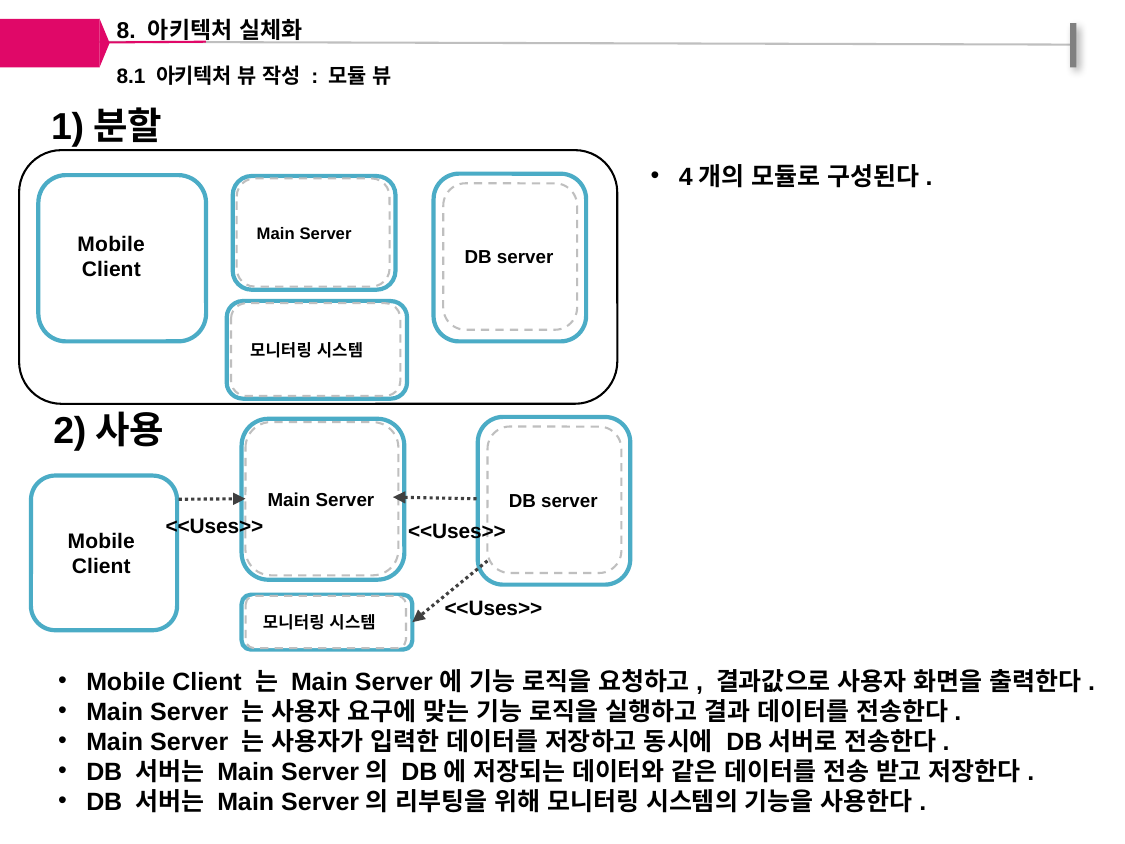

8. 아키텍처 실체화
8.1 아키텍처 뷰 작성 : 모듈 뷰
1)분할

4개의 모듈로 구성된다.

DB server

Mobile Client

Main Server

모니터링 시스템

2)사용

DB server

Main Server

Mobile Client
<<Uses>>
<<Uses>>
<<Uses>>

모니터링 시스템

Mobile Client 는 Main Server에 기능 로직을 요청하고, 결과값으로 사용자 화면을 출력한다.
Main Server 는 사용자 요구에 맞는 기능 로직을 실행하고 결과 데이터를 전송한다.
Main Server 는 사용자가 입력한 데이터를 저장하고 동시에 DB서버로 전송한다.
DB 서버는 Main Server의 DB에 저장되는 데이터와 같은 데이터를 전송 받고 저장한다.
DB 서버는 Main Server의 리부팅을 위해 모니터링 시스템의 기능을 사용한다.